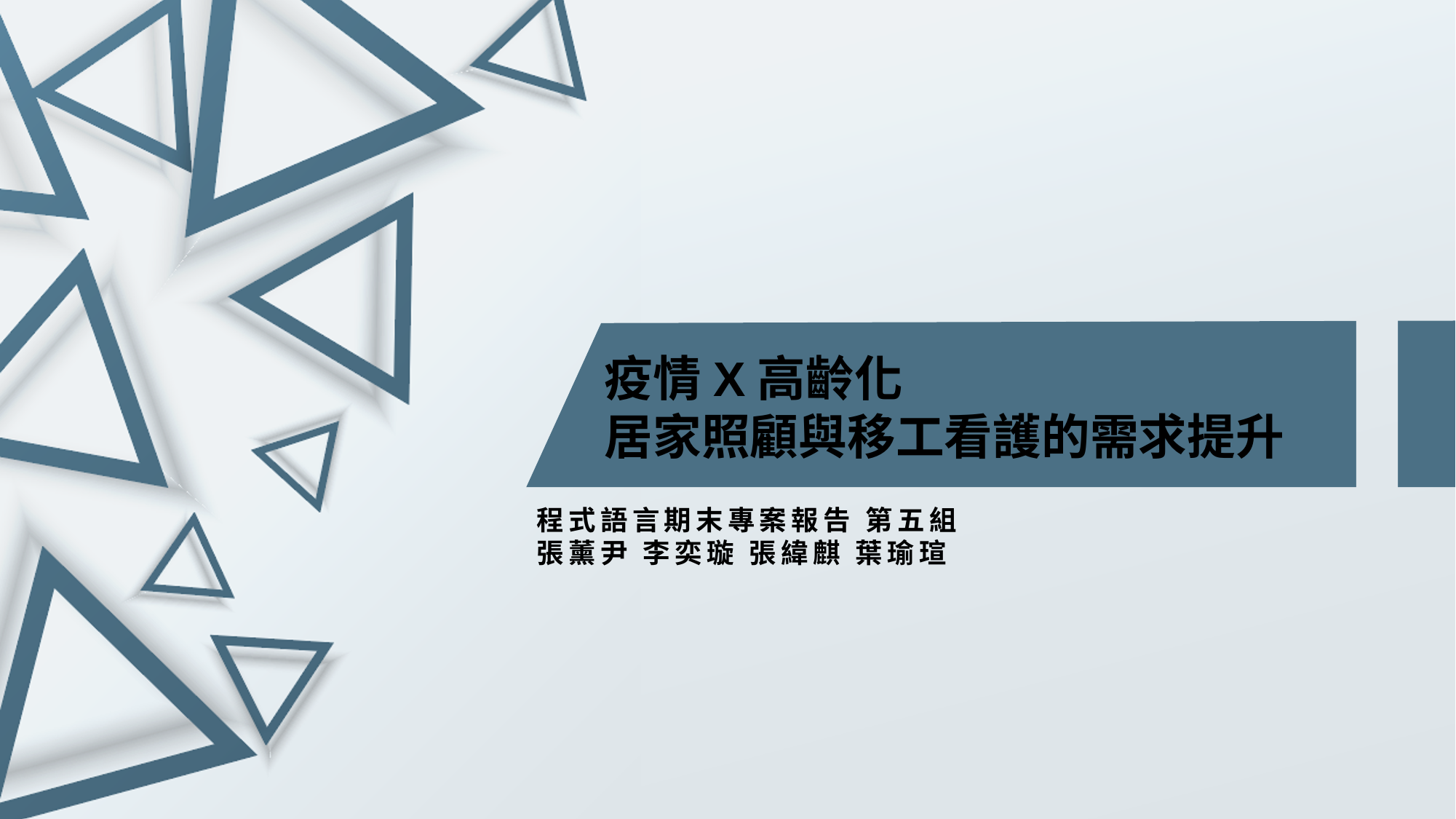

疫情X高齡化
居家照顧與移工看護的需求提升
程式語言期末專案報告 第五組
張薰尹 李奕璇 張緯麒 葉瑜瑄